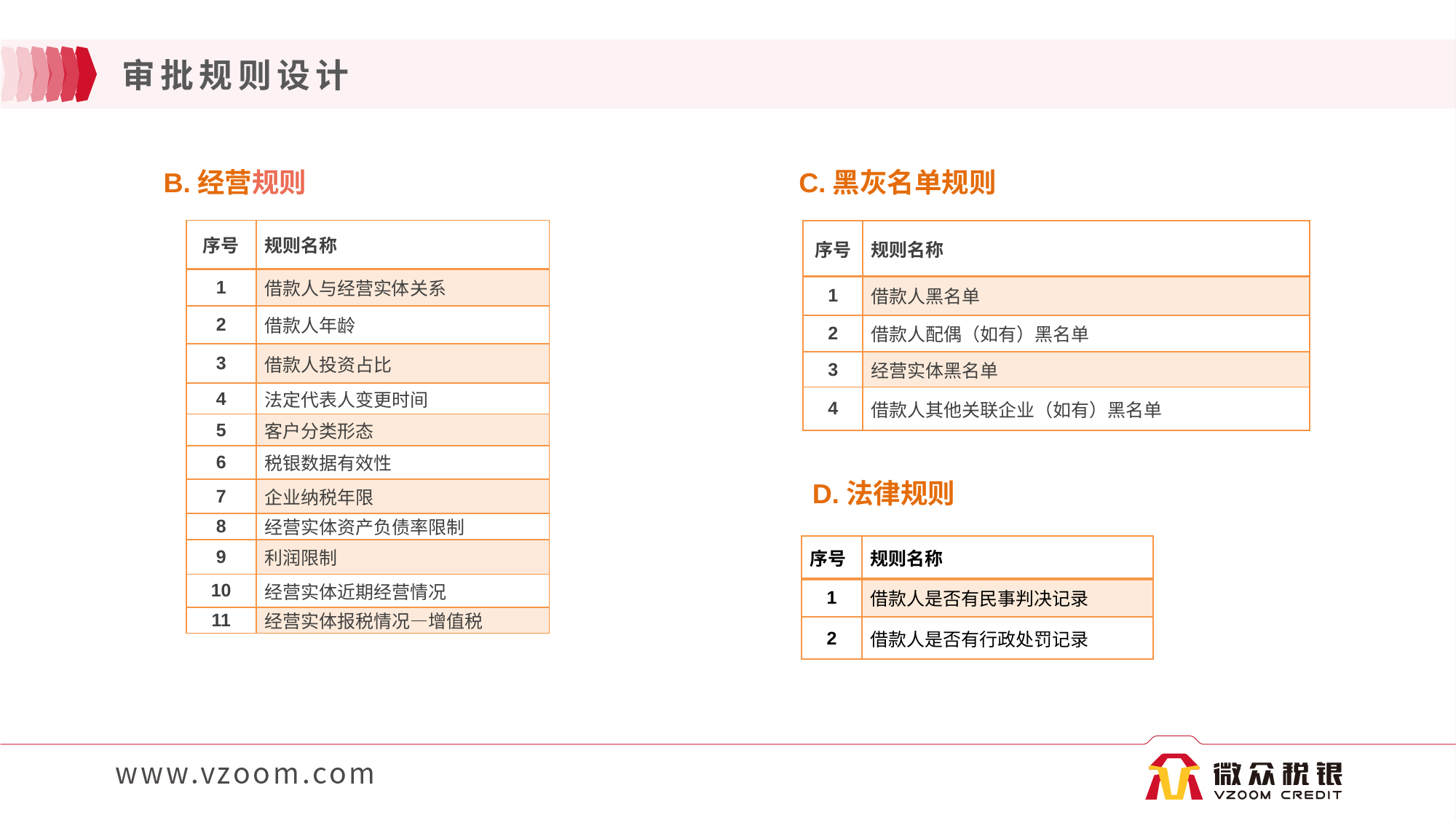

# 审批规则设计
B.经营规则
C.黑灰名单规则
| 序号 | 规则名称 |
| --- | --- |
| 1 | 借款人与经营实体关系 |
| 2 | 借款人年龄 |
| 3 | 借款人投资占比 |
| 4 | 法定代表人变更时间 |
| 5 | 客户分类形态 |
| 6 | 税银数据有效性 |
| 7 | 企业纳税年限 |
| 8 | 经营实体资产负债率限制 |
| 9 | 利润限制 |
| 10 | 经营实体近期经营情况 |
| 11 | 经营实体报税情况—增值税 |
| 序号 | 规则名称 |
| --- | --- |
| 1 | 借款人黑名单 |
| 2 | 借款人配偶（如有）黑名单 |
| 3 | 经营实体黑名单 |
| 4 | 借款人其他关联企业（如有）黑名单 |
D.法律规则
| 序号 | 规则名称 |
| --- | --- |
| 1 | 借款人是否有民事判决记录 |
| 2 | 借款人是否有行政处罚记录 |